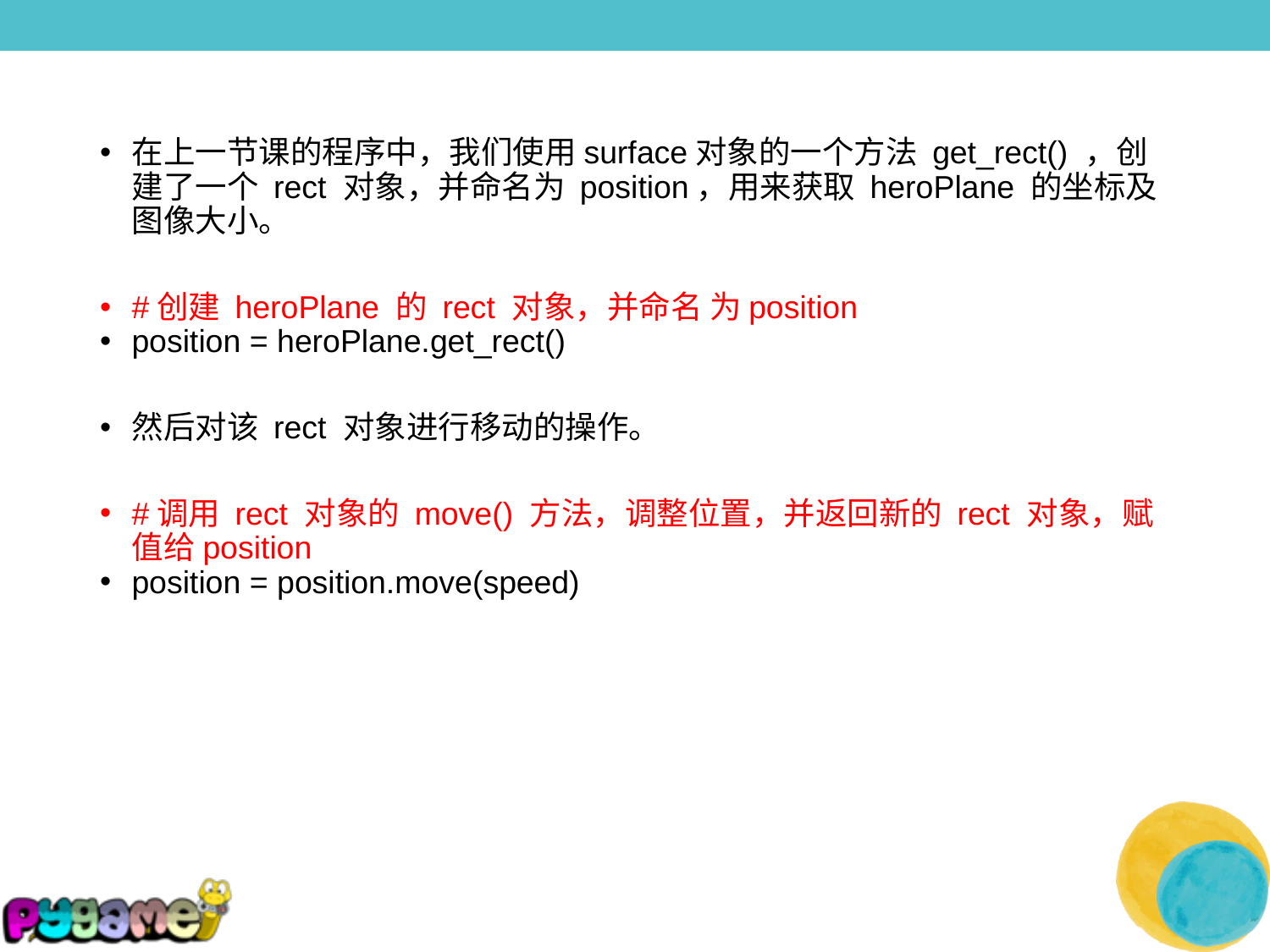

在上一节课的程序中，我们使用surface对象的一个方法 get_rect() ，创建了一个 rect 对象，并命名为 position，用来获取 heroPlane 的坐标及图像大小。

#创建 heroPlane 的 rect 对象，并命名 为position
position = heroPlane.get_rect()

然后对该 rect 对象进行移动的操作。

#调用 rect 对象的 move() 方法，调整位置，并返回新的 rect 对象，赋值给position
position = position.move(speed)